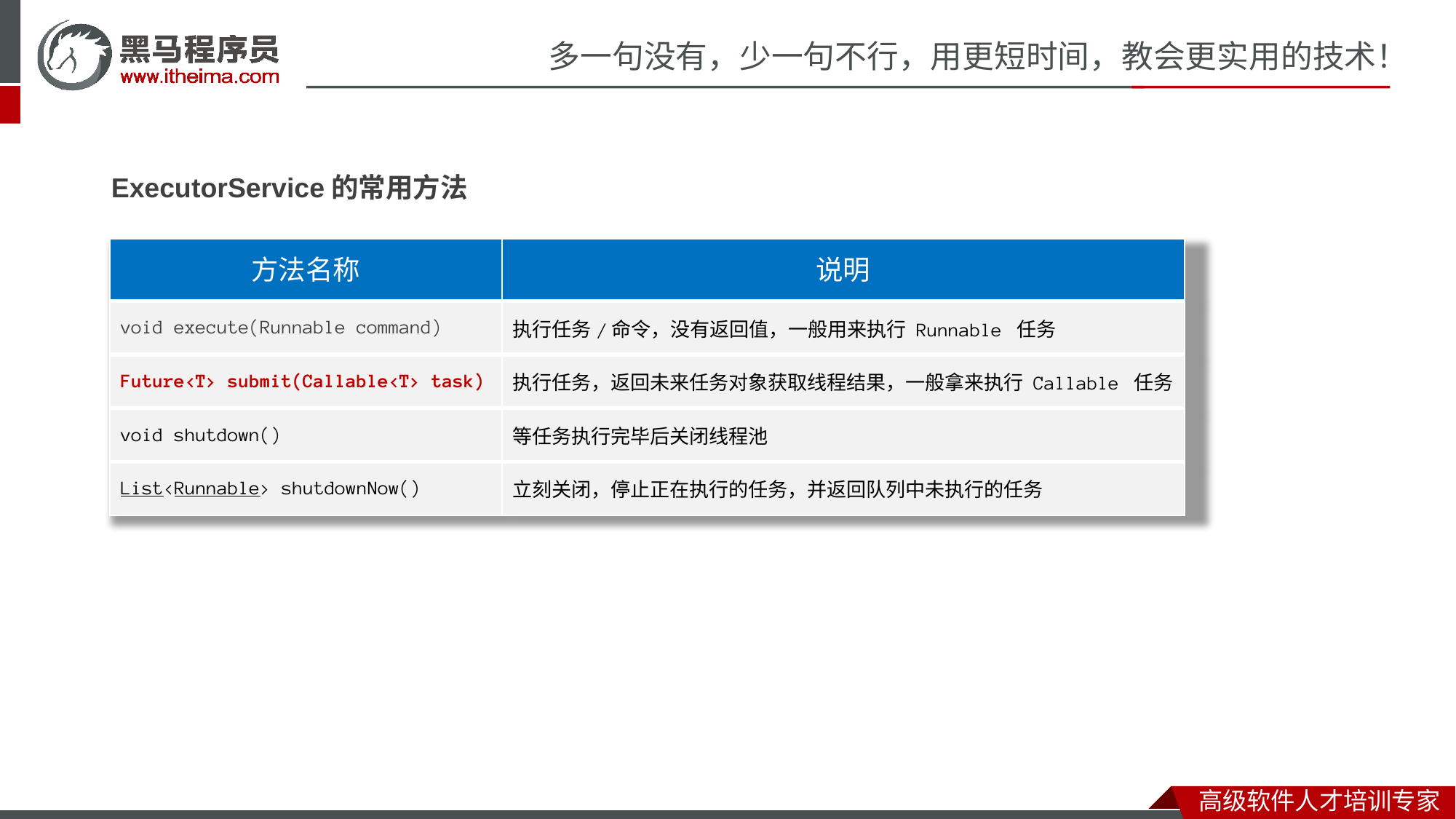

ExecutorService的常用方法
| 方法名称 | 说明 |
| --- | --- |
| void execute(Runnable command) | 执行任务/命令，没有返回值，一般用来执行 Runnable 任务 |
| Future<T> submit(Callable<T> task) | 执行任务，返回未来任务对象获取线程结果，一般拿来执行 Callable 任务 |
| void shutdown() | 等任务执行完毕后关闭线程池 |
| List<Runnable> shutdownNow() | 立刻关闭，停止正在执行的任务，并返回队列中未执行的任务 |